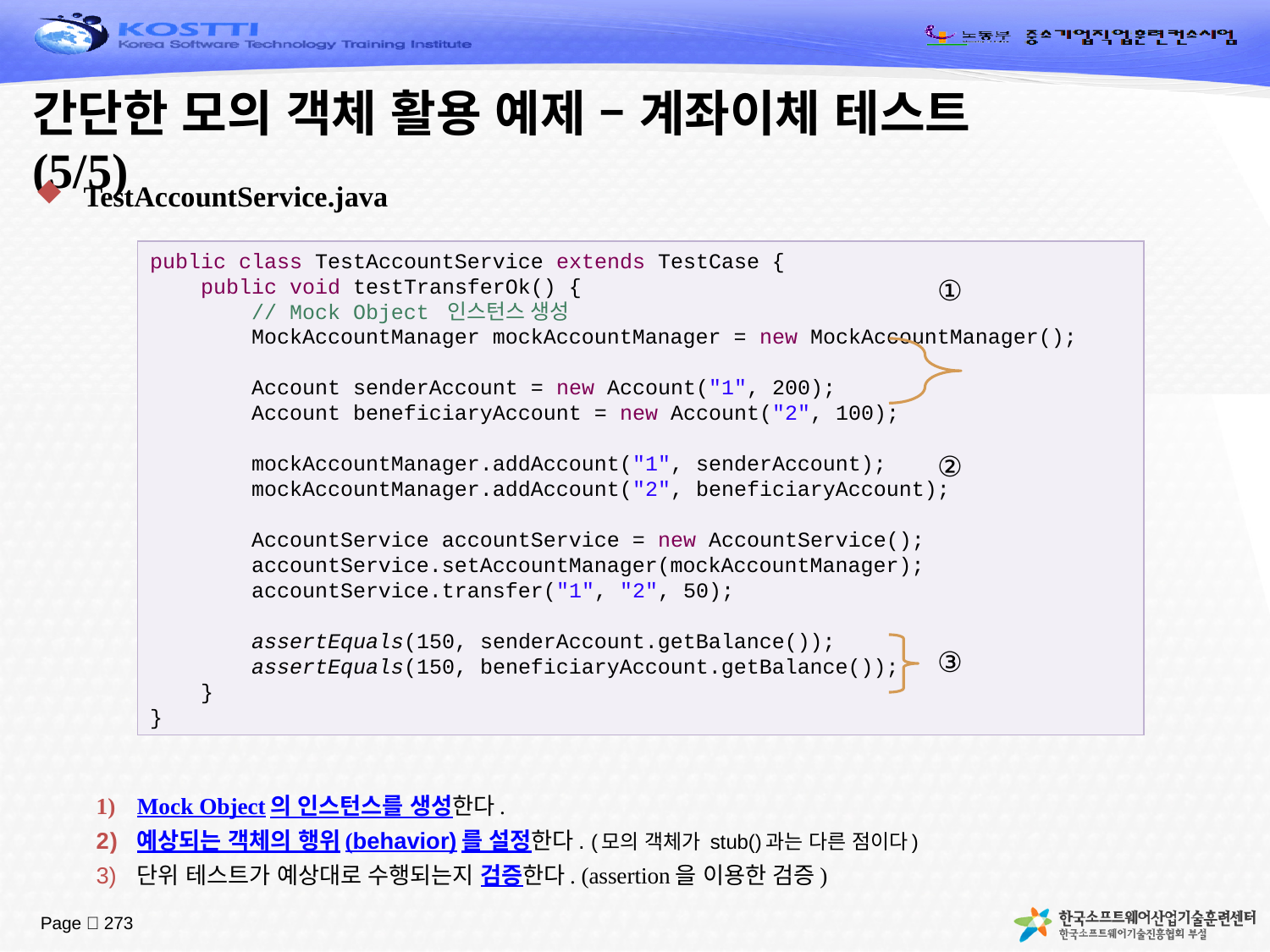

# 간단한 모의 객체 활용 예제 – 계좌이체 테스트 (5/5)
TestAccountService.java

Mock Object의 인스턴스를 생성한다.
예상되는 객체의 행위(behavior)를 설정한다. (모의 객체가 stub()과는 다른 점이다)
단위 테스트가 예상대로 수행되는지 검증한다. (assertion을 이용한 검증)
public class TestAccountService extends TestCase {
    public void testTransferOk() {
        // Mock Object 인스턴스 생성
        MockAccountManager mockAccountManager = new MockAccountManager();

        Account senderAccount = new Account("1", 200);
        Account beneficiaryAccount = new Account("2", 100);

        mockAccountManager.addAccount("1", senderAccount);
        mockAccountManager.addAccount("2", beneficiaryAccount);

        AccountService accountService = new AccountService();
        accountService.setAccountManager(mockAccountManager);
        accountService.transfer("1", "2", 50);

        assertEquals(150, senderAccount.getBalance());
        assertEquals(150, beneficiaryAccount.getBalance());
    }
}
①

②
③